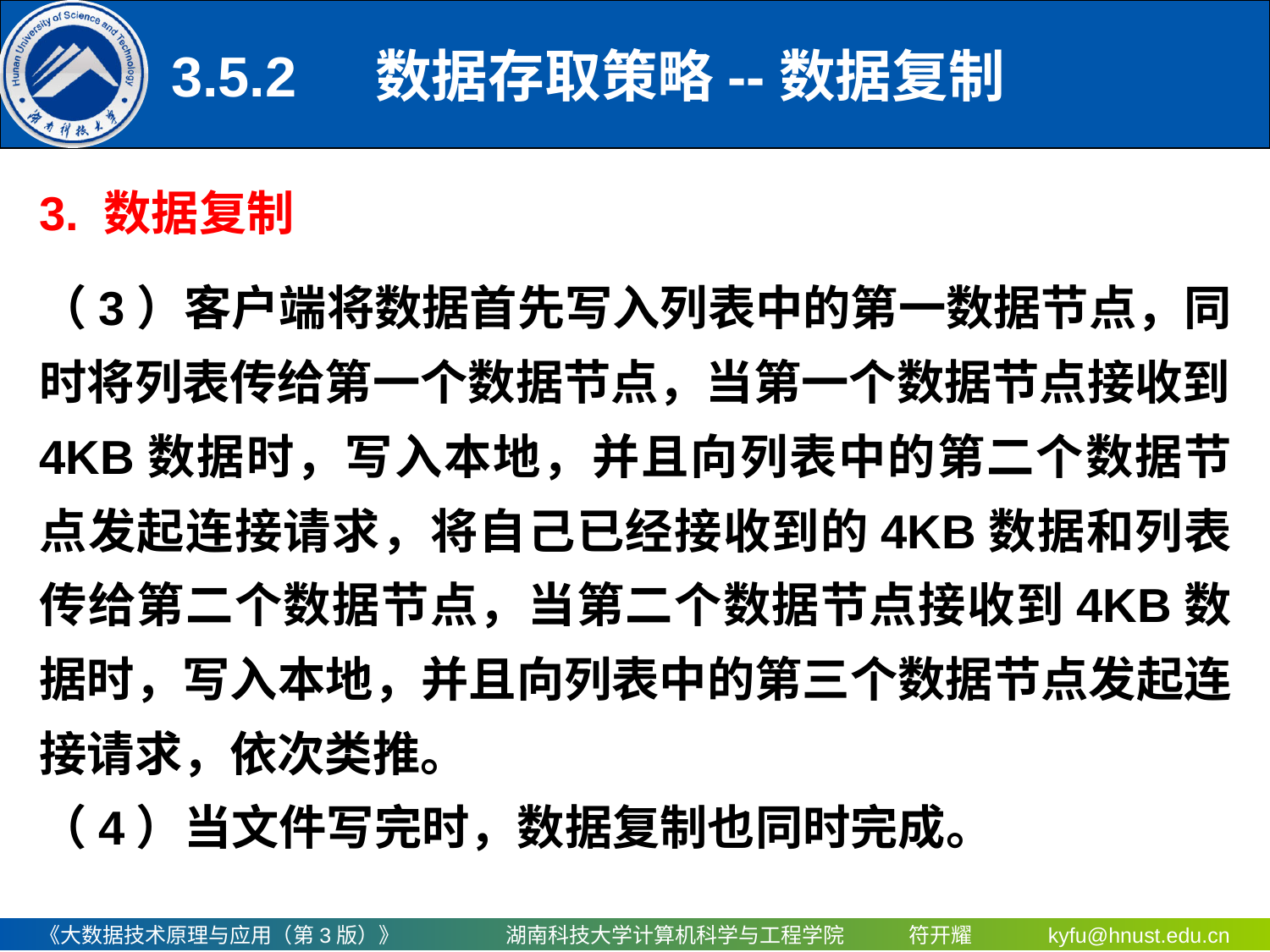

# 3.5.2	 数据存取策略--数据复制
3. 数据复制
（3）客户端将数据首先写入列表中的第一数据节点，同时将列表传给第一个数据节点，当第一个数据节点接收到4KB数据时，写入本地，并且向列表中的第二个数据节点发起连接请求，将自己已经接收到的4KB数据和列表传给第二个数据节点，当第二个数据节点接收到4KB数据时，写入本地，并且向列表中的第三个数据节点发起连接请求，依次类推。
（4）当文件写完时，数据复制也同时完成。